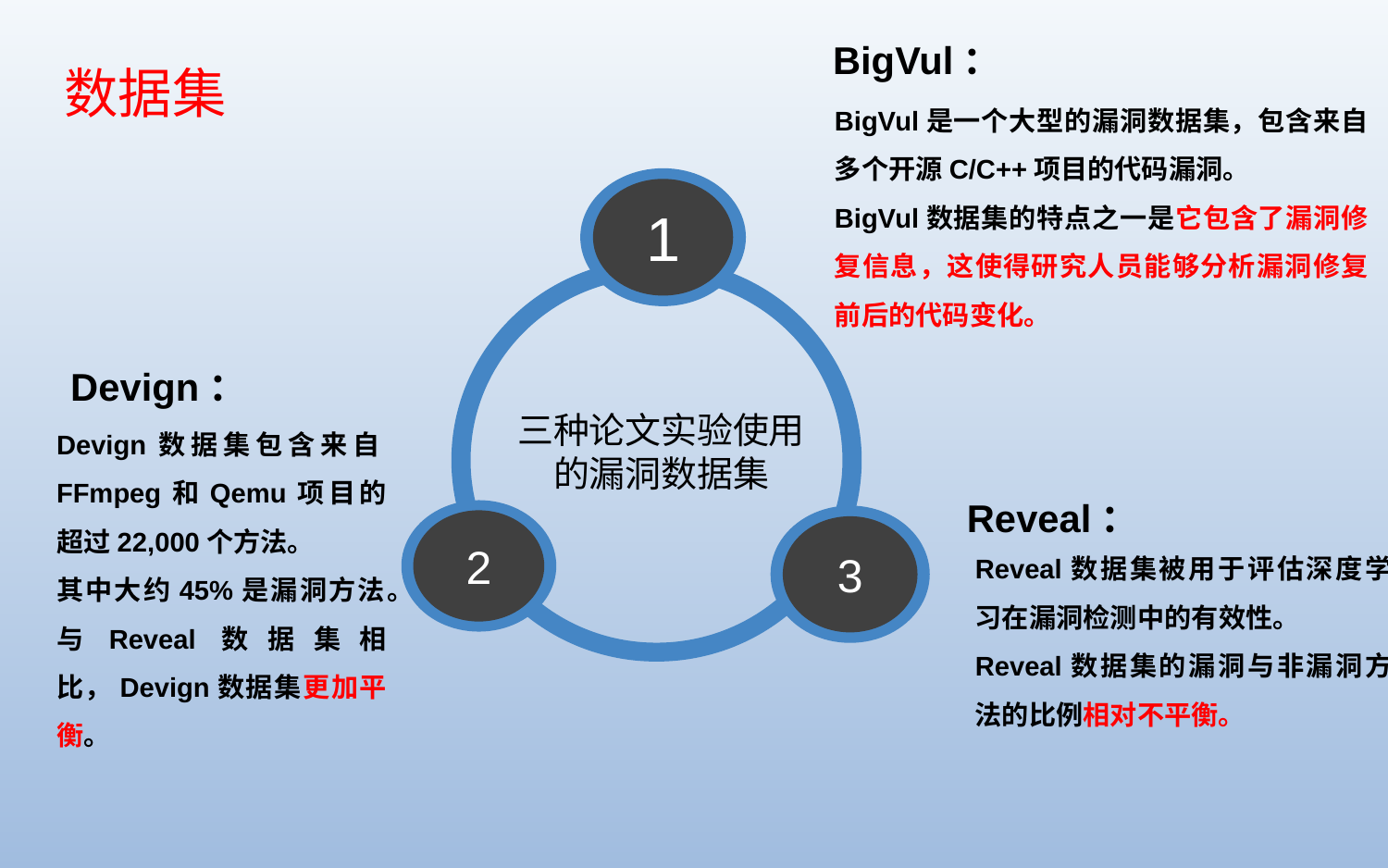

BigVul：
BigVul是一个大型的漏洞数据集，包含来自多个开源C/C++项目的代码漏洞。
BigVul数据集的特点之一是它包含了漏洞修复信息，这使得研究人员能够分析漏洞修复前后的代码变化。
数据集

1

Devign：
Devign数据集包含来自FFmpeg和Qemu项目的超过22,000个方法。
其中大约45%是漏洞方法。与Reveal数据集相比，Devign数据集更加平衡。
三种论文实验使用的漏洞数据集
Reveal：
Reveal数据集被用于评估深度学习在漏洞检测中的有效性。
Reveal数据集的漏洞与非漏洞方法的比例相对不平衡。

2

3